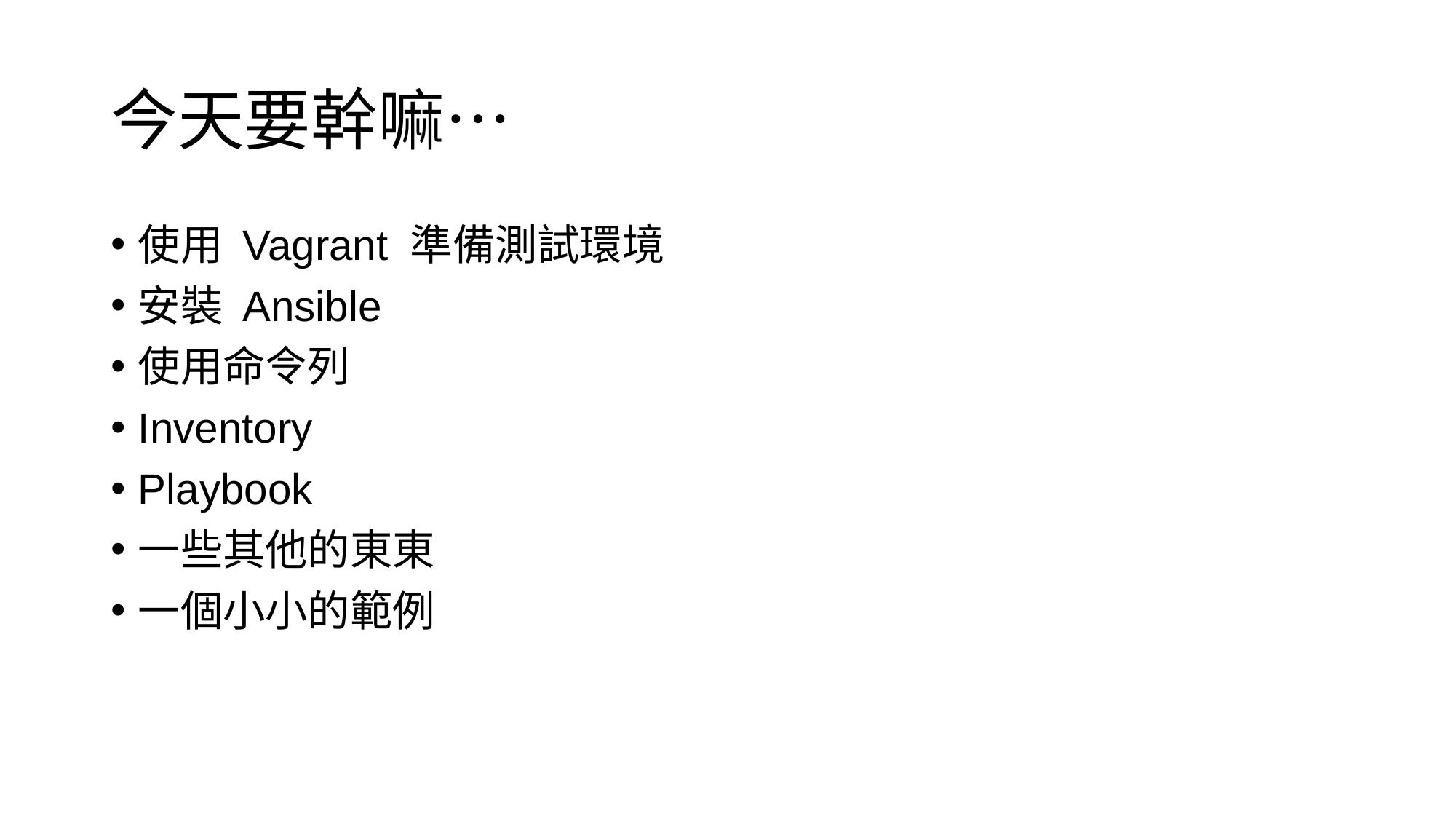

# 今天要幹嘛…
使用 Vagrant 準備測試環境
安裝 Ansible
使用命令列
Inventory
Playbook
一些其他的東東
一個小小的範例